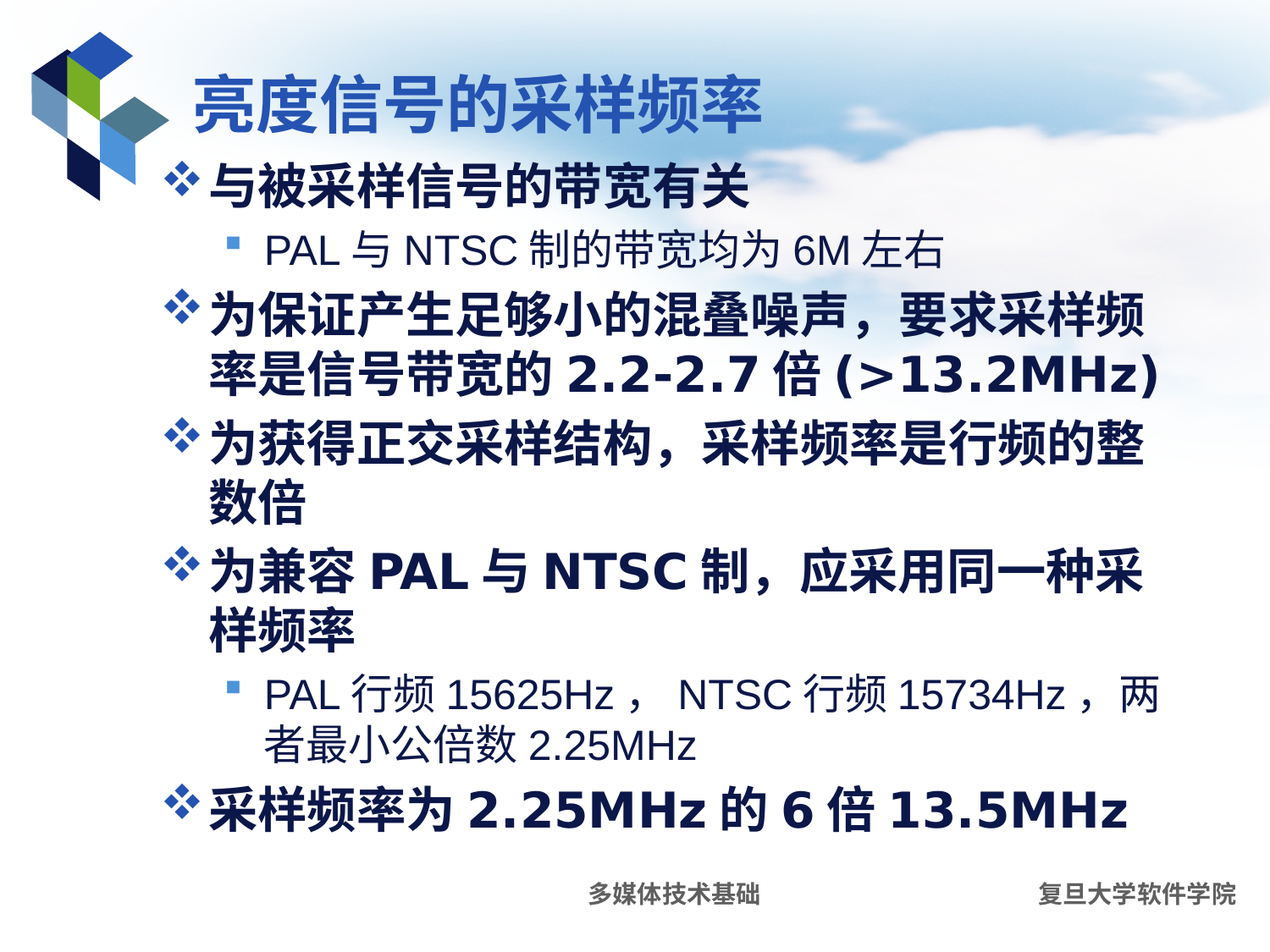

# 亮度信号的采样频率
与被采样信号的带宽有关
PAL与NTSC制的带宽均为6M左右
为保证产生足够小的混叠噪声，要求采样频率是信号带宽的2.2-2.7倍(>13.2MHz)
为获得正交采样结构，采样频率是行频的整数倍
为兼容PAL与NTSC制，应采用同一种采样频率
PAL行频15625Hz，NTSC行频15734Hz，两者最小公倍数2.25MHz
采样频率为2.25MHz的6倍13.5MHz

多媒体技术基础